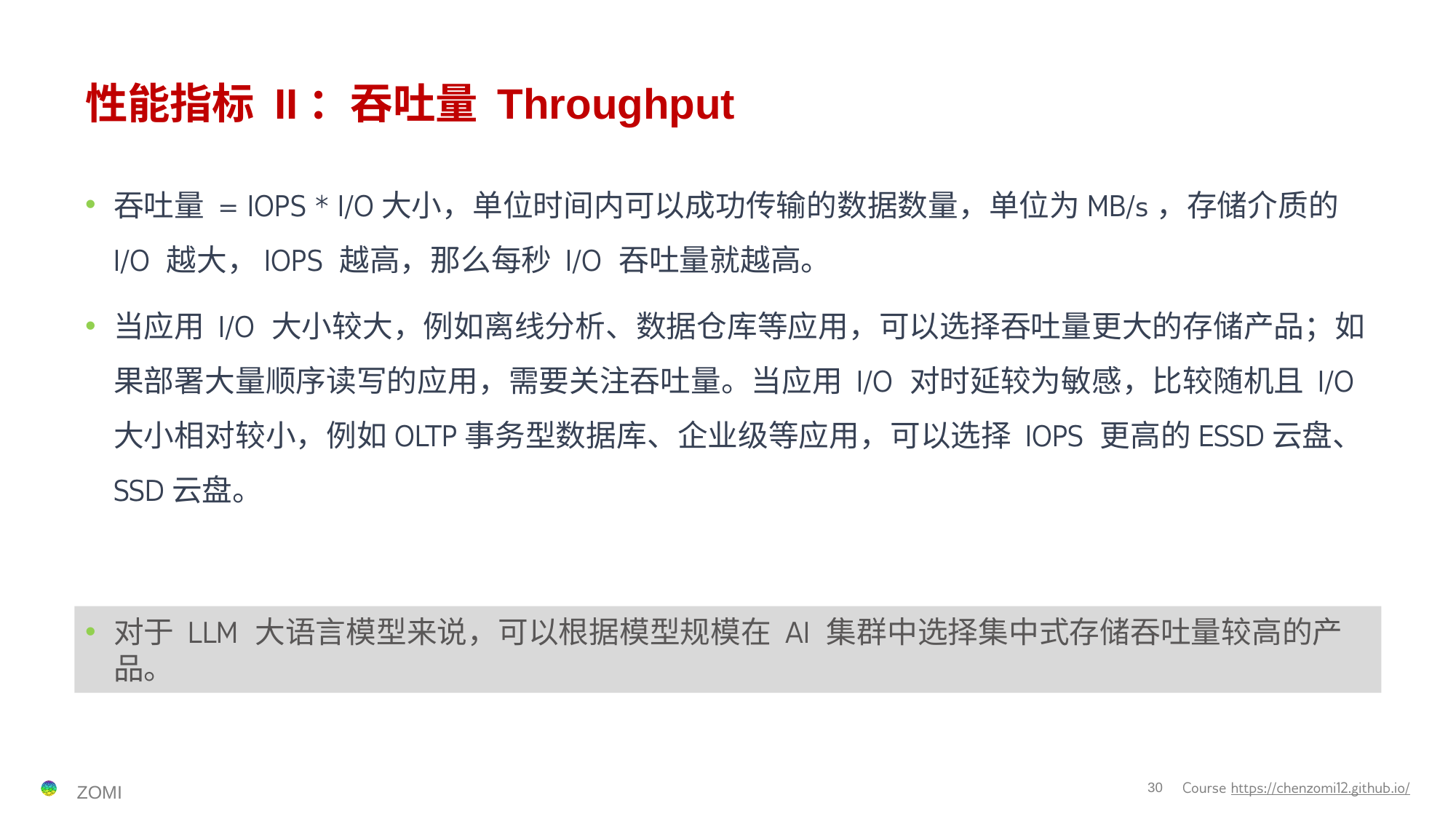

# 性能指标 II：吞吐量 Throughput
吞吐量 = IOPS * I/O大小，单位时间内可以成功传输的数据数量，单位为MB/s，存储介质的 I/O 越大，IOPS 越高，那么每秒 I/O 吞吐量就越高。
当应用 I/O 大小较大，例如离线分析、数据仓库等应用，可以选择吞吐量更大的存储产品；如果部署大量顺序读写的应用，需要关注吞吐量。当应用 I/O 对时延较为敏感，比较随机且 I/O 大小相对较小，例如OLTP事务型数据库、企业级等应用，可以选择 IOPS 更高的ESSD云盘、SSD云盘。
对于 LLM 大语言模型来说，可以根据模型规模在 AI 集群中选择集中式存储吞吐量较高的产品。